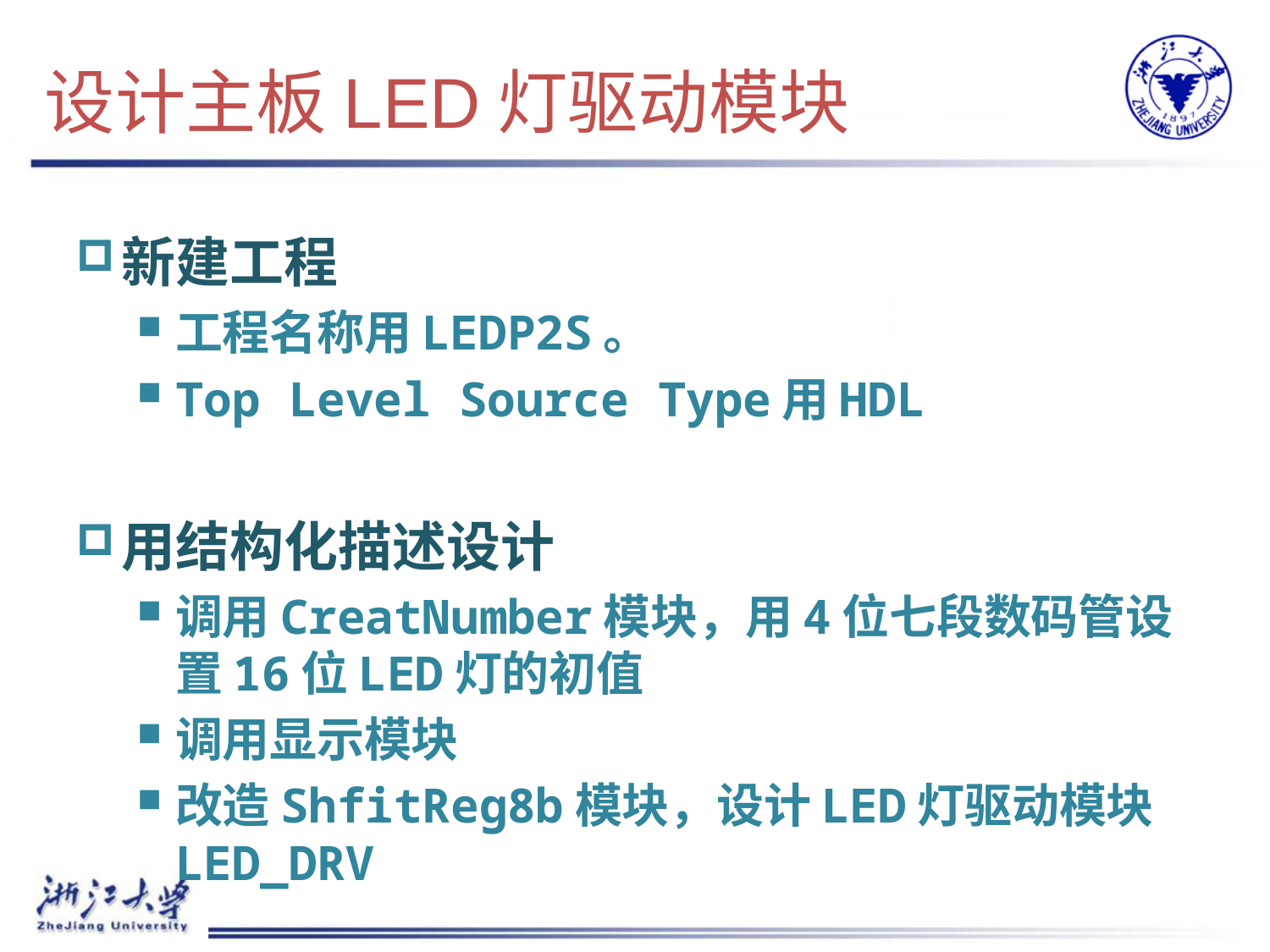

# 设计主板LED灯驱动模块
新建工程
工程名称用LEDP2S。
Top Level Source Type用HDL

用结构化描述设计
调用CreatNumber模块，用4位七段数码管设置16位LED灯的初值
调用显示模块
改造ShfitReg8b模块，设计LED灯驱动模块LED_DRV